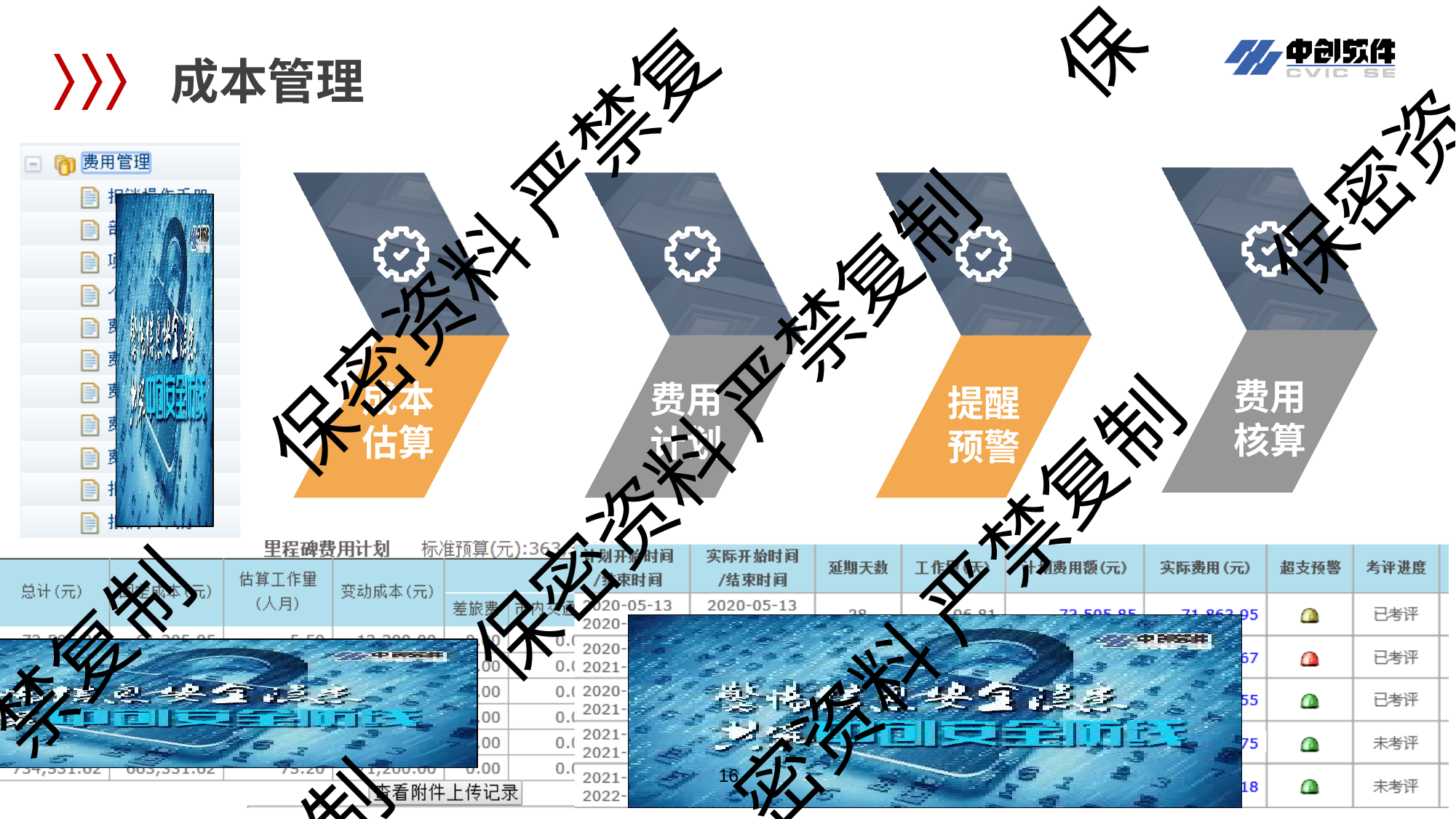

保
# 成本管理

保密资

保密资料 严禁复

费用 核算
成本 估算
费用 计划
提醒 预警
保密资料 严禁复制

密资料 严禁复制
禁复制

制
16